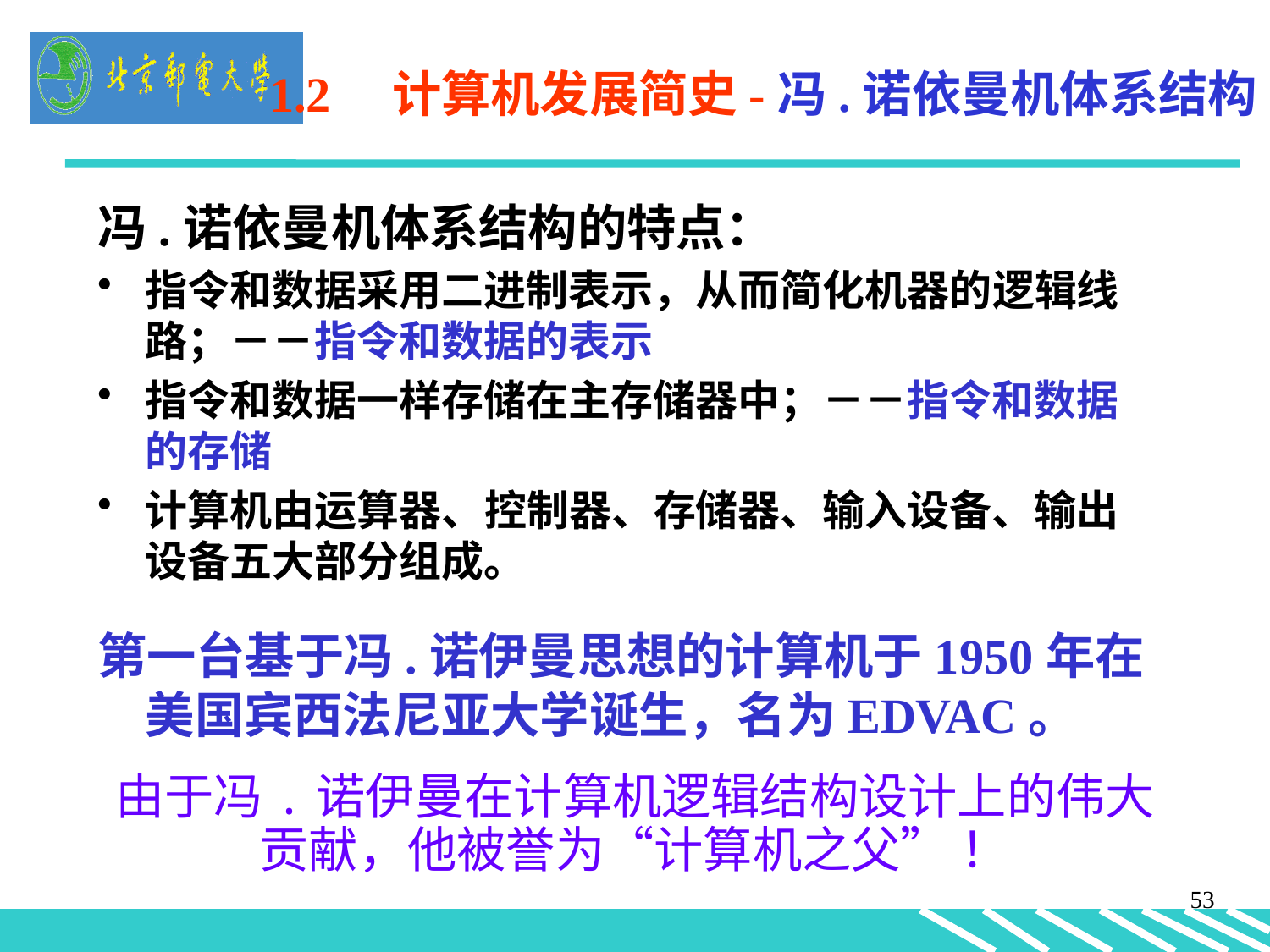

1.2    计算机发展简史-冯.诺依曼机体系结构
冯.诺依曼机体系结构的特点：
指令和数据采用二进制表示，从而简化机器的逻辑线路；－－指令和数据的表示
指令和数据一样存储在主存储器中；－－指令和数据的存储
计算机由运算器、控制器、存储器、输入设备、输出设备五大部分组成。

第一台基于冯.诺伊曼思想的计算机于1950年在美国宾西法尼亚大学诞生，名为EDVAC。

由于冯.诺伊曼在计算机逻辑结构设计上的伟大贡献，他被誉为“计算机之父” ！

53